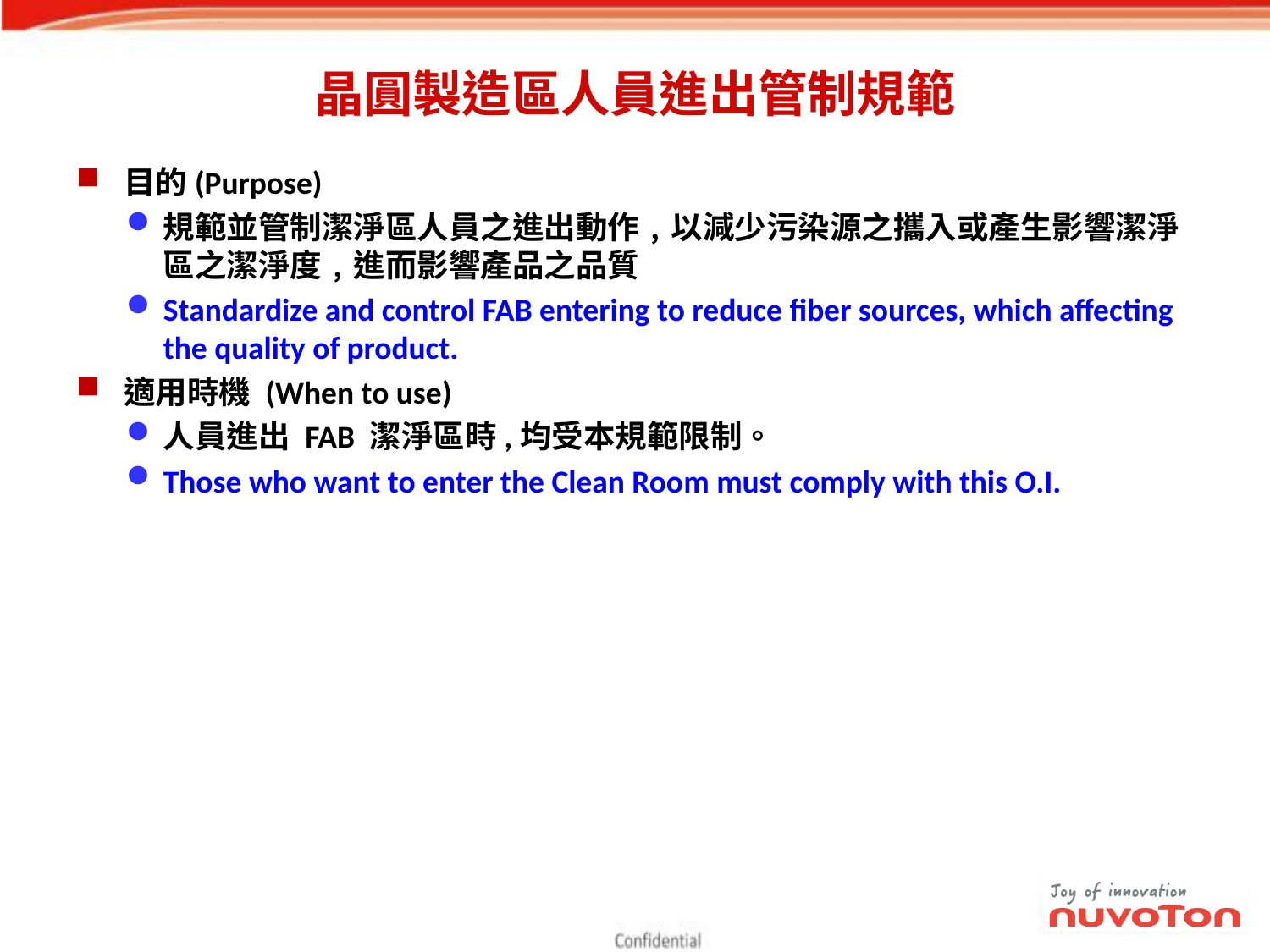

# 晶圓製造區人員進出管制規範
目的(Purpose)
規範並管制潔淨區人員之進出動作﹐以減少污染源之攜入或產生影響潔淨區之潔淨度﹐進而影響產品之品質
Standardize and control FAB entering to reduce fiber sources, which affecting the quality of product.
適用時機 (When to use)
人員進出 FAB 潔淨區時,均受本規範限制。
Those who want to enter the Clean Room must comply with this O.I.